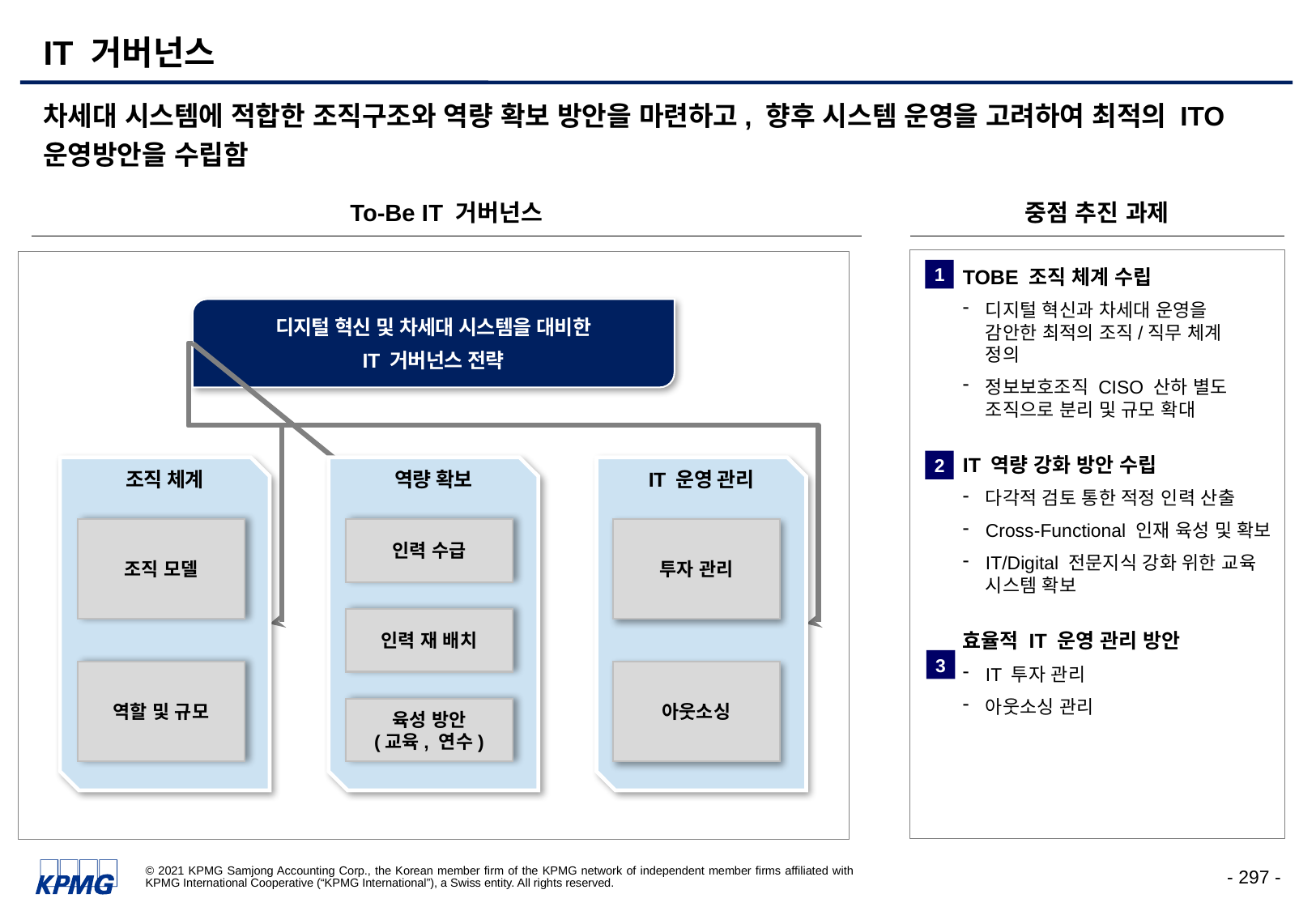

# IT 거버넌스
차세대 시스템에 적합한 조직구조와 역량 확보 방안을 마련하고, 향후 시스템 운영을 고려하여 최적의 ITO 운영방안을 수립함
To-Be IT 거버넌스
중점 추진 과제
TOBE 조직 체계 수립
디지털 혁신과 차세대 운영을
감안한 최적의 조직/직무 체계
정의
정보보호조직 CISO 산하 별도 조직으로 분리 및 규모 확대
IT 역량 강화 방안 수립
다각적 검토 통한 적정 인력 산출
Cross-Functional 인재 육성 및 확보
IT/Digital 전문지식 강화 위한 교육 시스템 확보
효율적 IT 운영 관리 방안
IT 투자 관리
아웃소싱 관리

1
디지털 혁신 및 차세대 시스템을 대비한
IT 거버넌스 전략
2
조직 체계
역량 확보
인력 수급
인력 재 배치
육성 방안
(교육, 연수)
IT 운영 관리
투자 관리
아웃소싱
조직 모델
역할 및 규모
3